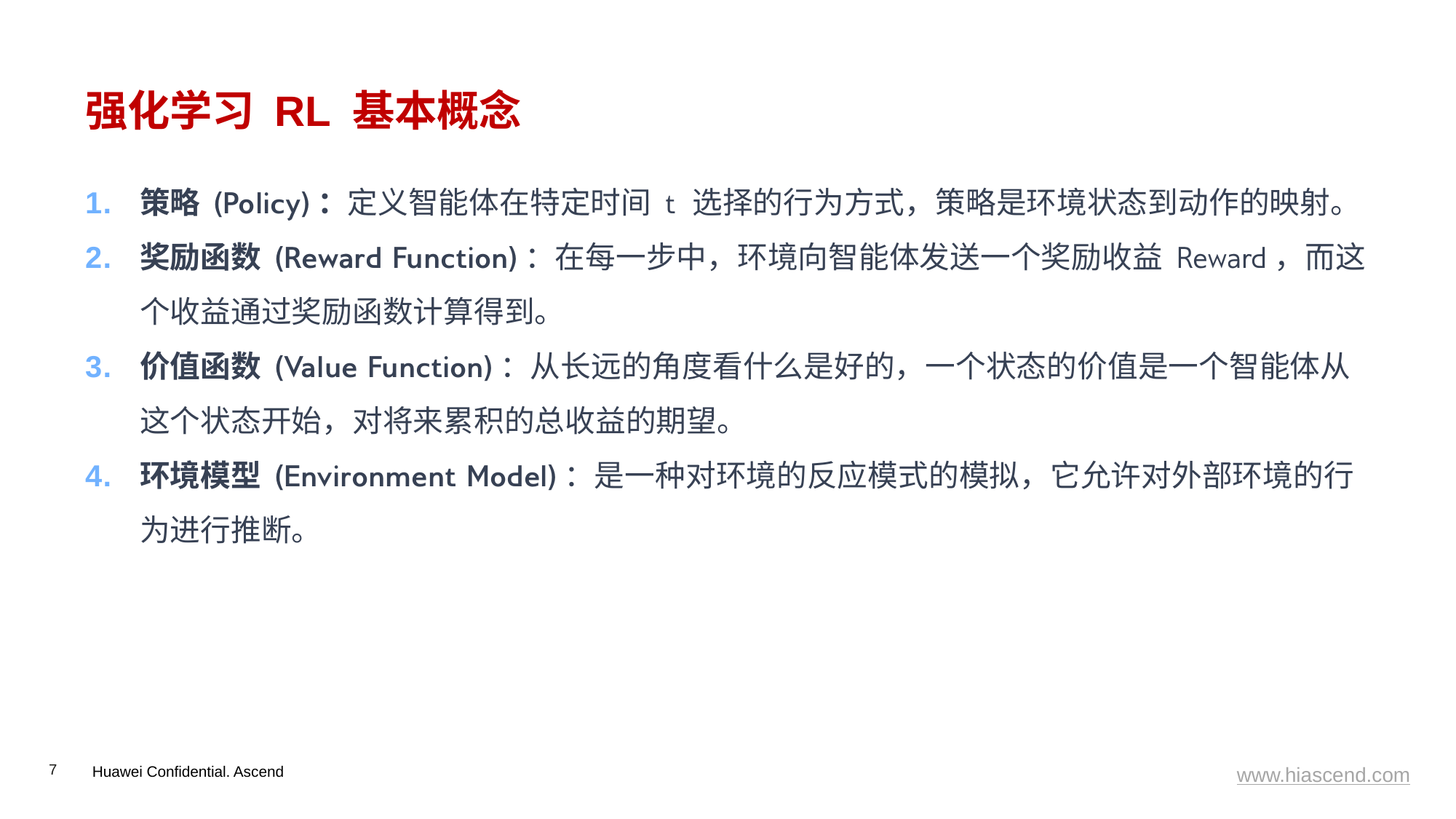

# 强化学习 RL 基本概念
策略 (Policy)：定义智能体在特定时间 t 选择的行为方式，策略是环境状态到动作的映射。
奖励函数 (Reward Function)：在每一步中，环境向智能体发送一个奖励收益 Reward，而这个收益通过奖励函数计算得到。
价值函数 (Value Function)：从长远的角度看什么是好的，一个状态的价值是一个智能体从这个状态开始，对将来累积的总收益的期望。
环境模型 (Environment Model)：是一种对环境的反应模式的模拟，它允许对外部环境的行为进行推断。